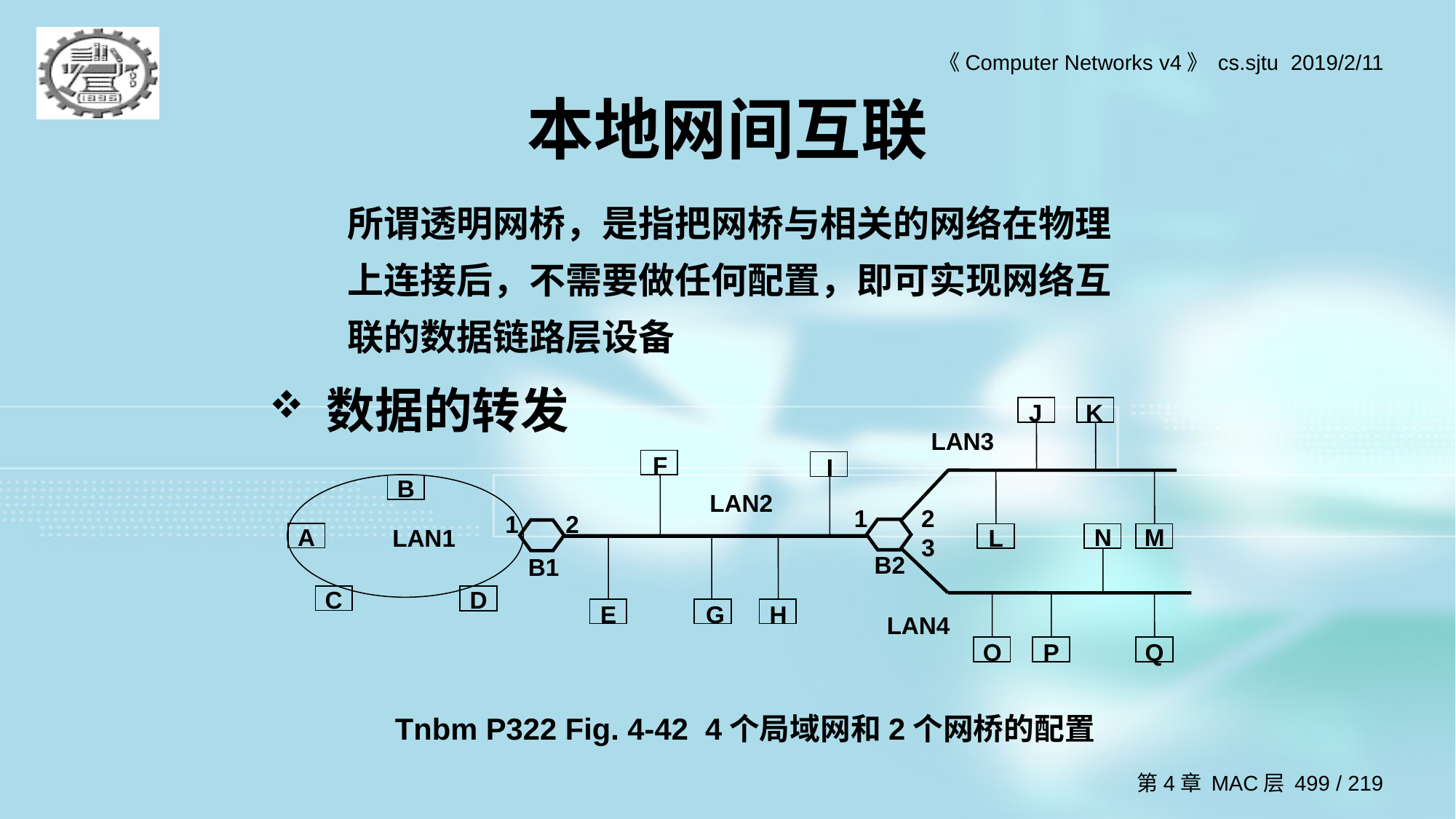

# 本地网间互联
所谓透明网桥，是指把网桥与相关的网络在物理上连接后，不需要做任何配置，即可实现网络互联的数据链路层设备
数据的转发
J
K

LAN3

F
I

B

LAN2

1        2
          3
1       2
A
M
N
LAN1
L

B2
B1

D
C

E
G
H

LAN4
O
P
Q

Tnbm P322 Fig. 4-42  4个局域网和2个网桥的配置